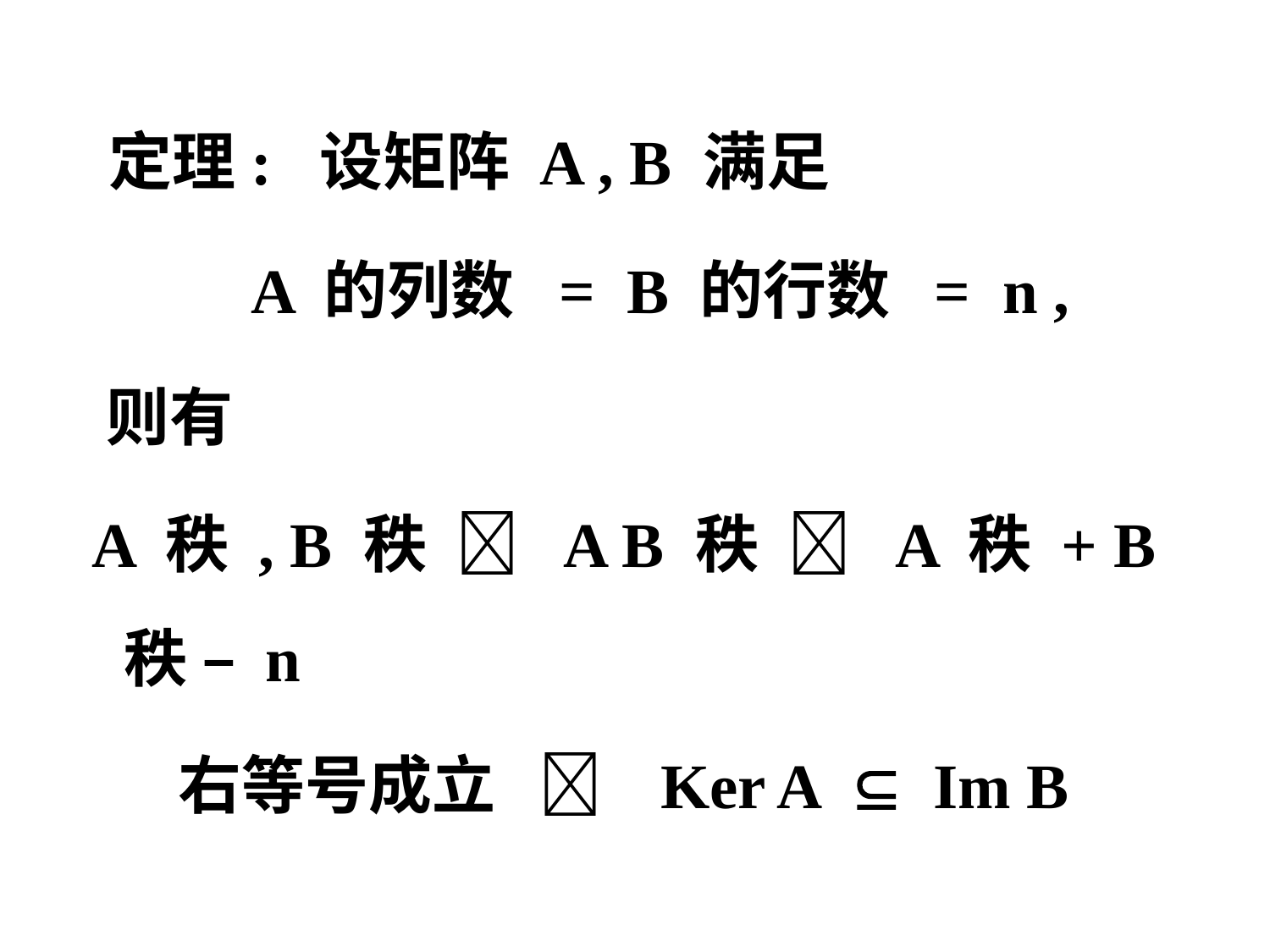

定理:  设矩阵 A , B 满足
           A 的列数  =  B 的行数  =  n ,
 则有
 A 秩 , B 秩  ≥  A B 秩  ≥  A 秩 + B 秩 – n
      右等号成立   ⇔   Ker A  ⊆  Im B